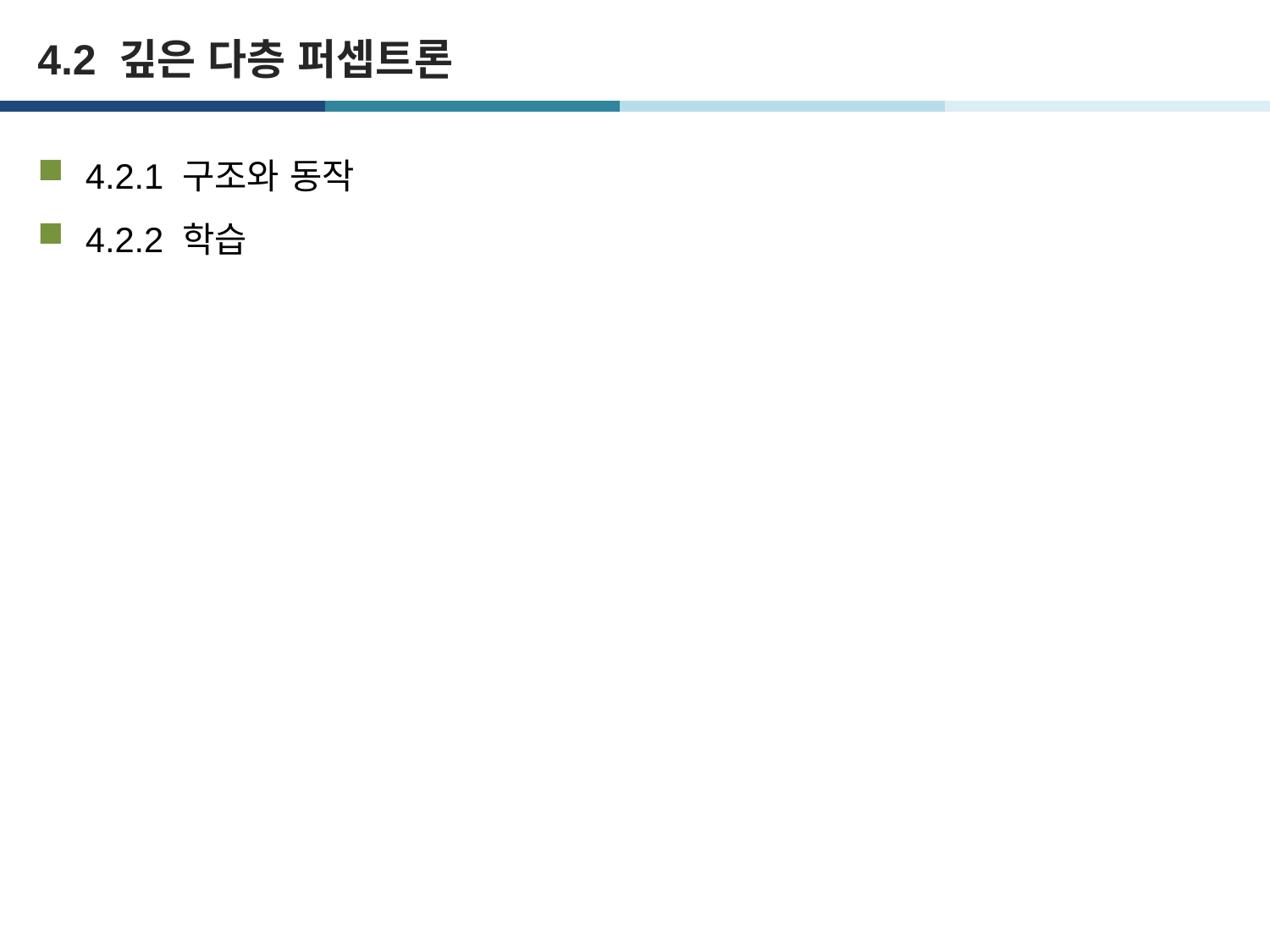

# 4.2 깊은 다층 퍼셉트론
4.2.1 구조와 동작
4.2.2 학습